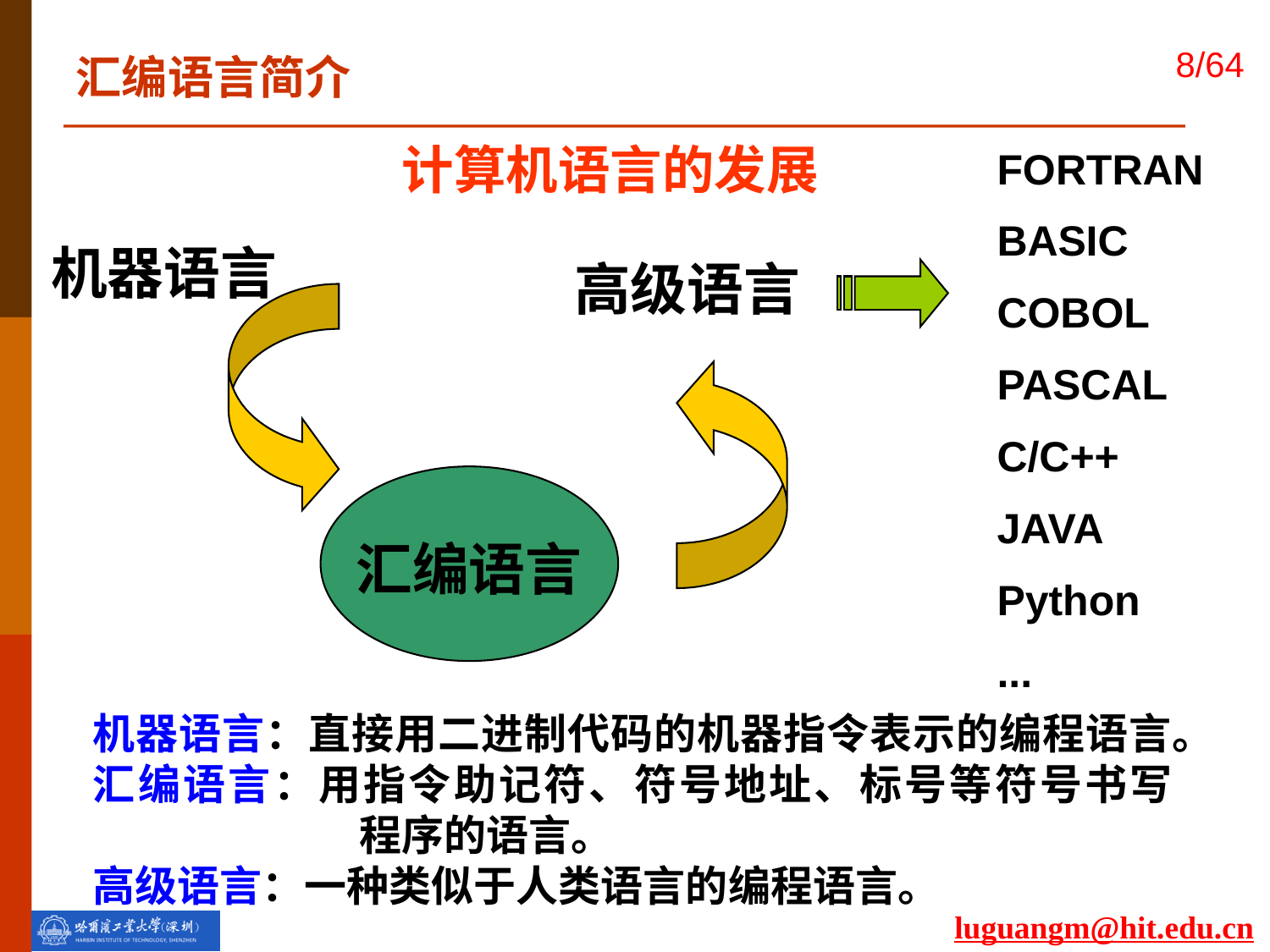

汇编语言简介
# 计算机语言的发展
FORTRAN
BASIC
COBOL
PASCAL
C/C++
JAVA
Python
...
机器语言
高级语言

汇编语言
机器语言：直接用二进制代码的机器指令表示的编程语言。
汇编语言：用指令助记符、符号地址、标号等符号书写	        程序的语言。
高级语言：一种类似于人类语言的编程语言。